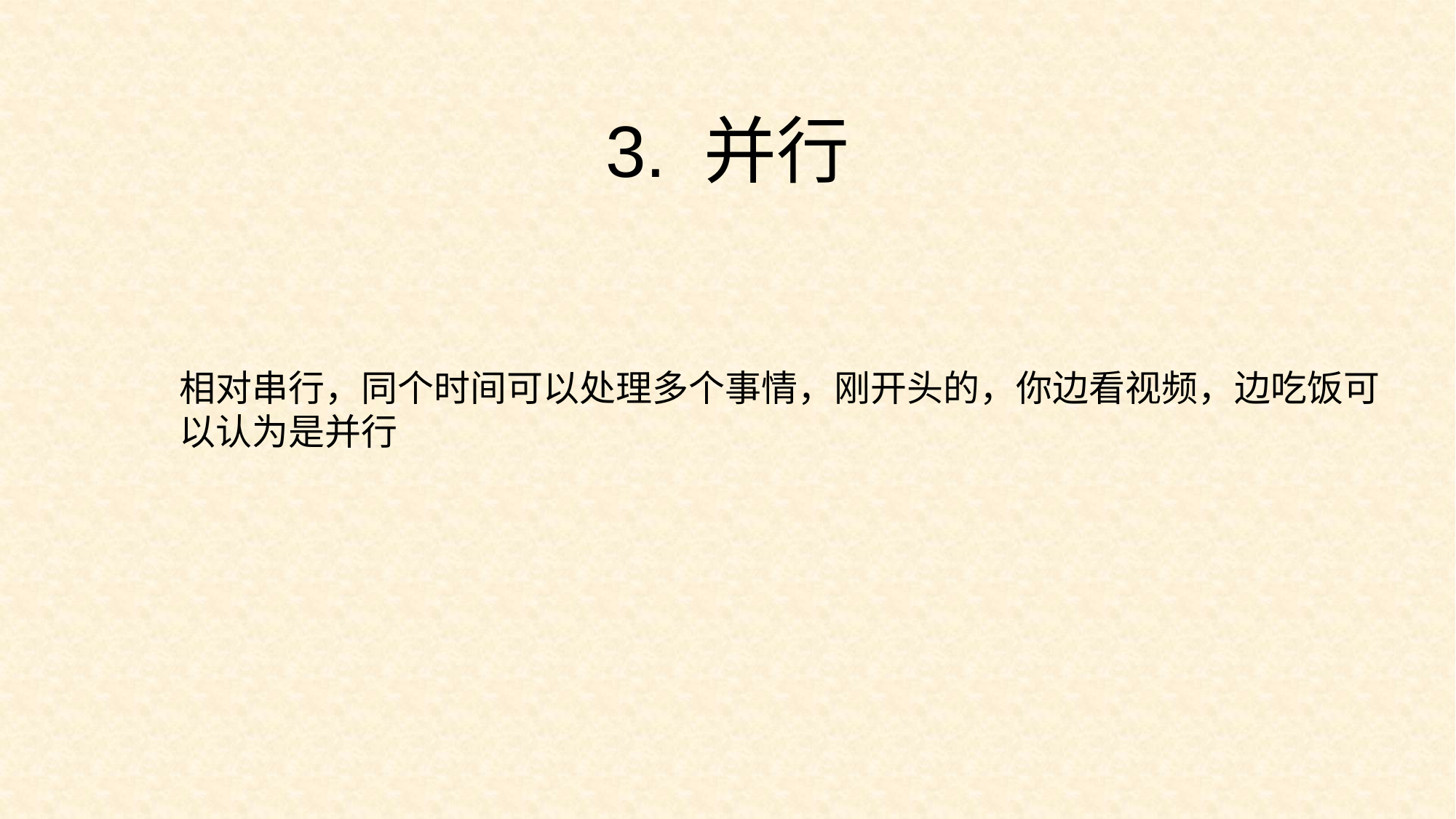

3. 并行
相对串行，同个时间可以处理多个事情，刚开头的，你边看视频，边吃饭可以认为是并行